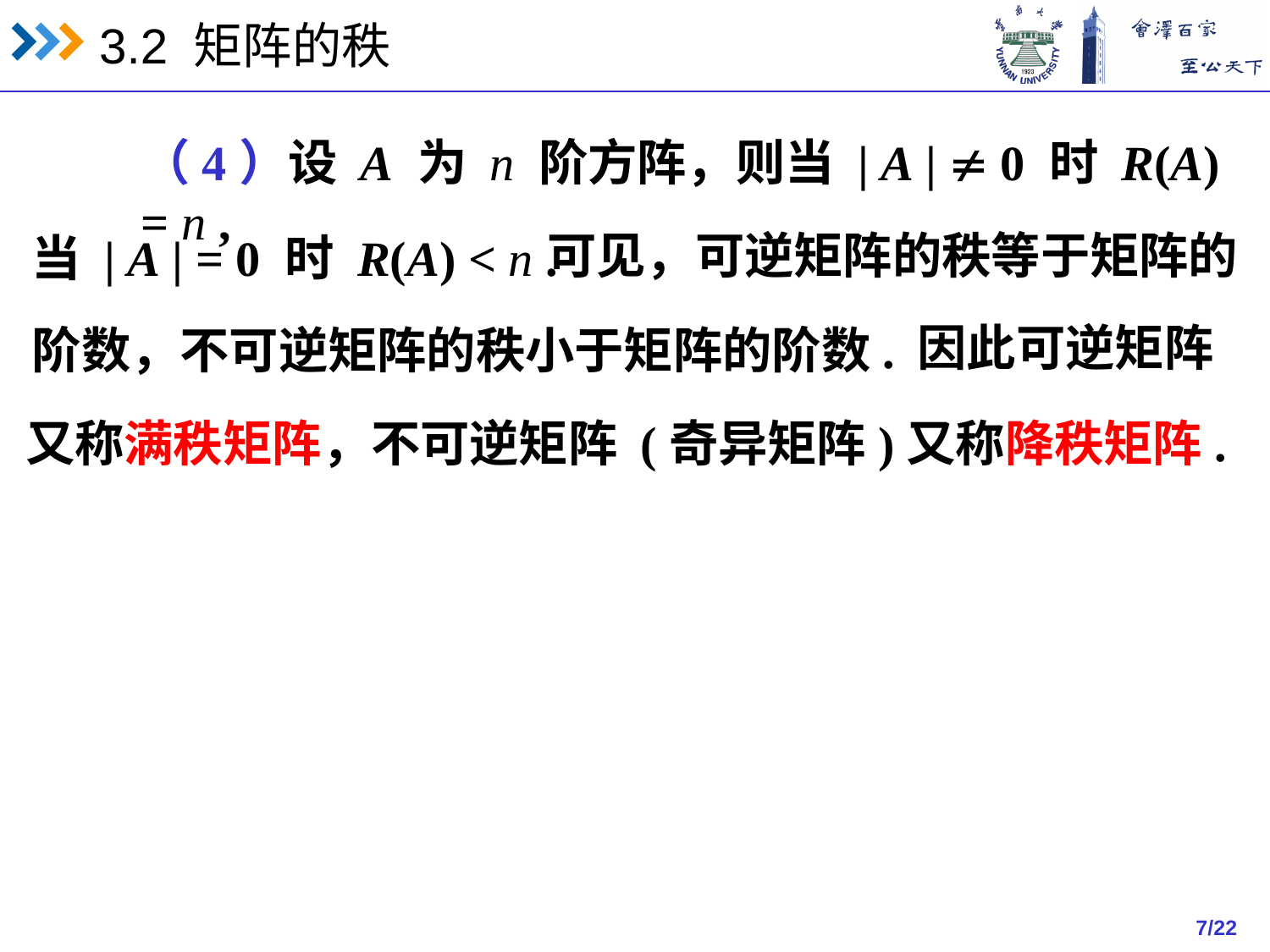

（4）设 A 为 n 阶方阵，则当 | A | ≠ 0 时 R(A) = n ,
可见，可逆矩阵的秩等于矩阵的
当 | A | = 0 时 R(A) < n .
因此可逆矩阵
阶数，不可逆矩阵的秩小于矩阵的阶数.
又称满秩矩阵，不可逆矩阵 (奇异矩阵)又称降秩矩阵.